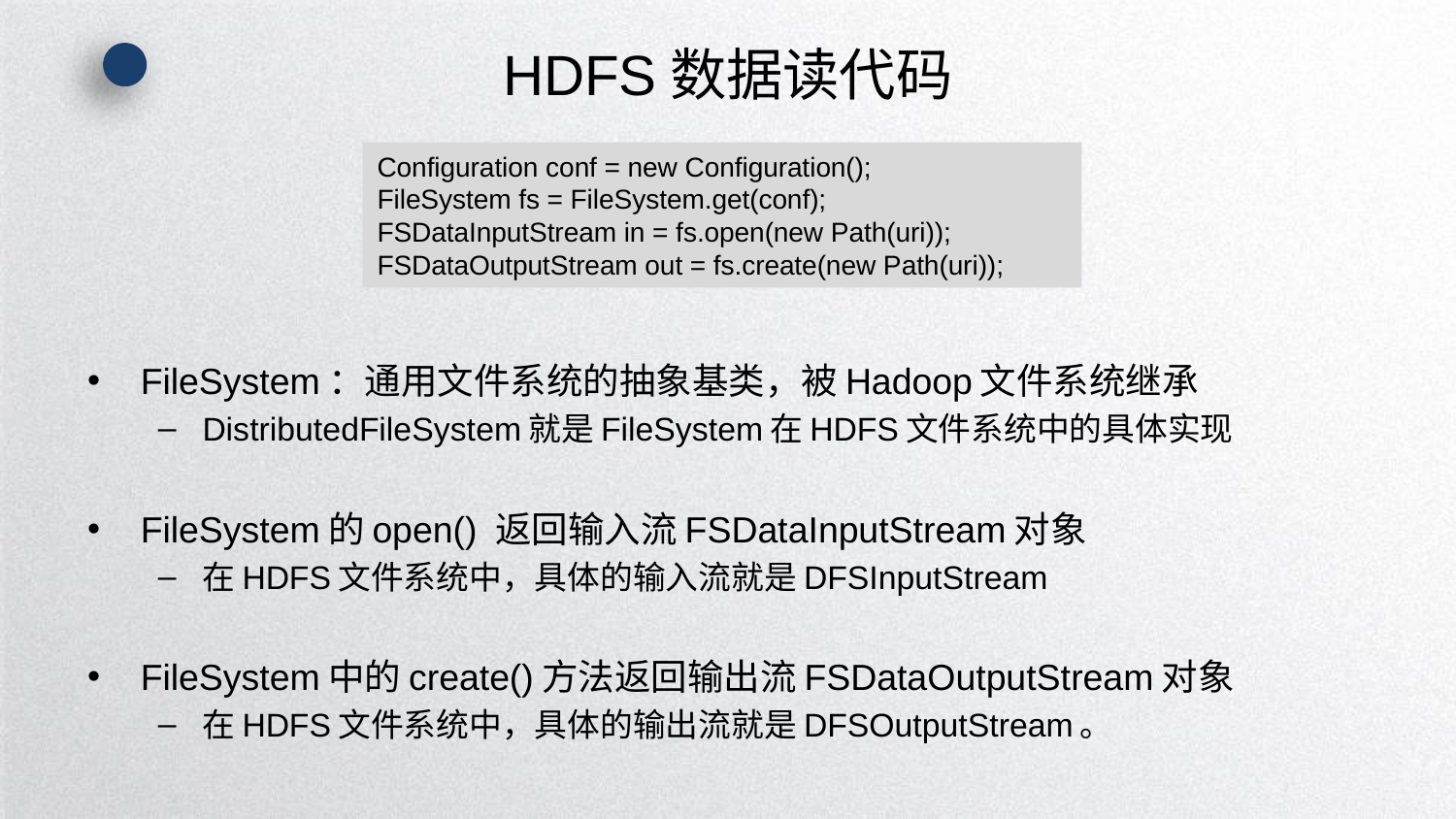

# HDFS数据读代码
Configuration conf = new Configuration();
FileSystem fs = FileSystem.get(conf);
FSDataInputStream in = fs.open(new Path(uri));
FSDataOutputStream out = fs.create(new Path(uri));
FileSystem：通用文件系统的抽象基类，被Hadoop文件系统继承
DistributedFileSystem就是FileSystem在HDFS文件系统中的具体实现

FileSystem的open() 返回输入流FSDataInputStream对象
在HDFS文件系统中，具体的输入流就是DFSInputStream

FileSystem中的create()方法返回输出流FSDataOutputStream对象
在HDFS文件系统中，具体的输出流就是DFSOutputStream。